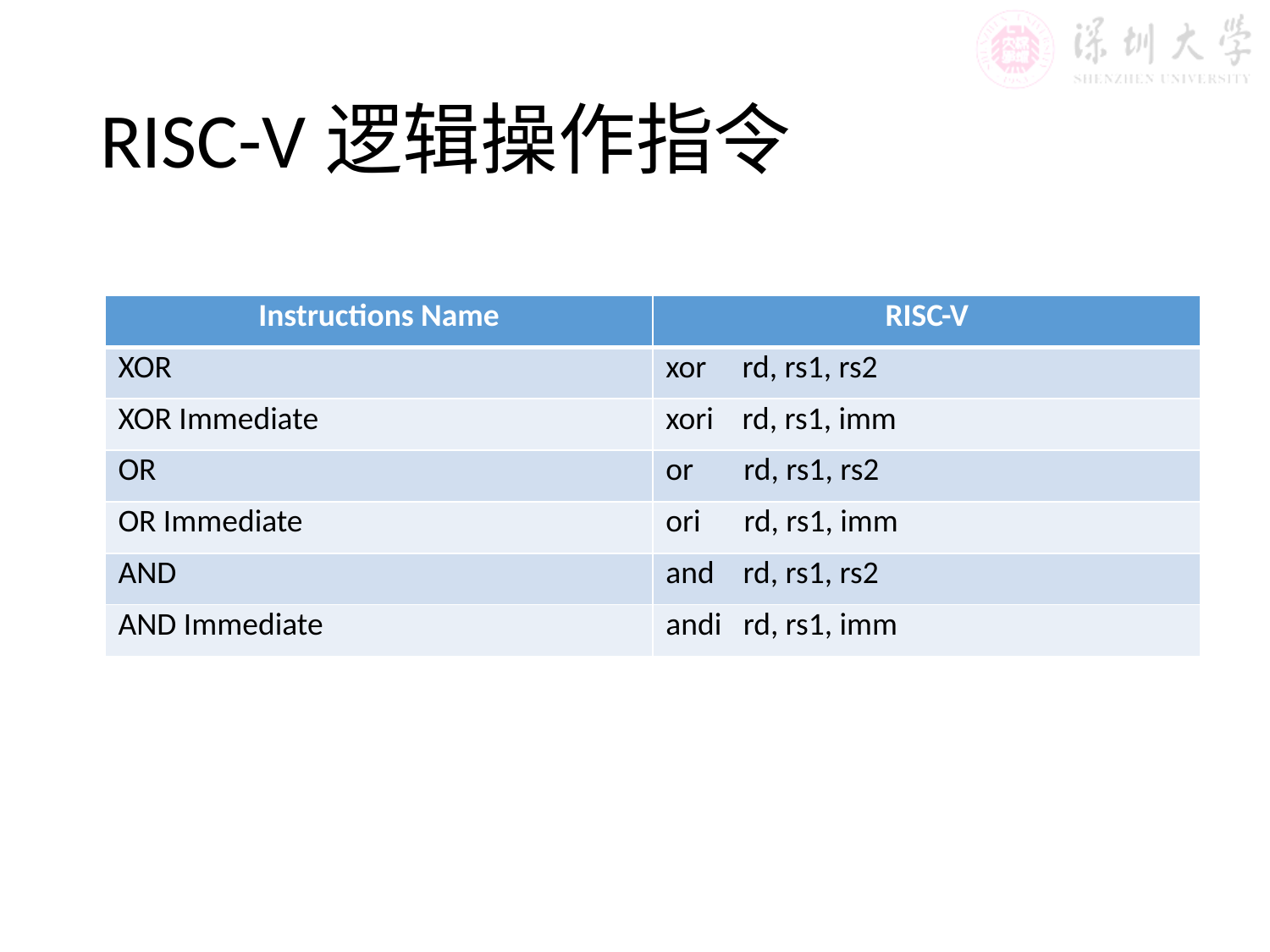

# RISC-V逻辑操作指令
| Instructions Name | RISC-V |
| --- | --- |
| XOR | xor rd, rs1, rs2 |
| XOR Immediate | xori rd, rs1, imm |
| OR | or rd, rs1, rs2 |
| OR Immediate | ori rd, rs1, imm |
| AND | and rd, rs1, rs2 |
| AND Immediate | andi rd, rs1, imm |